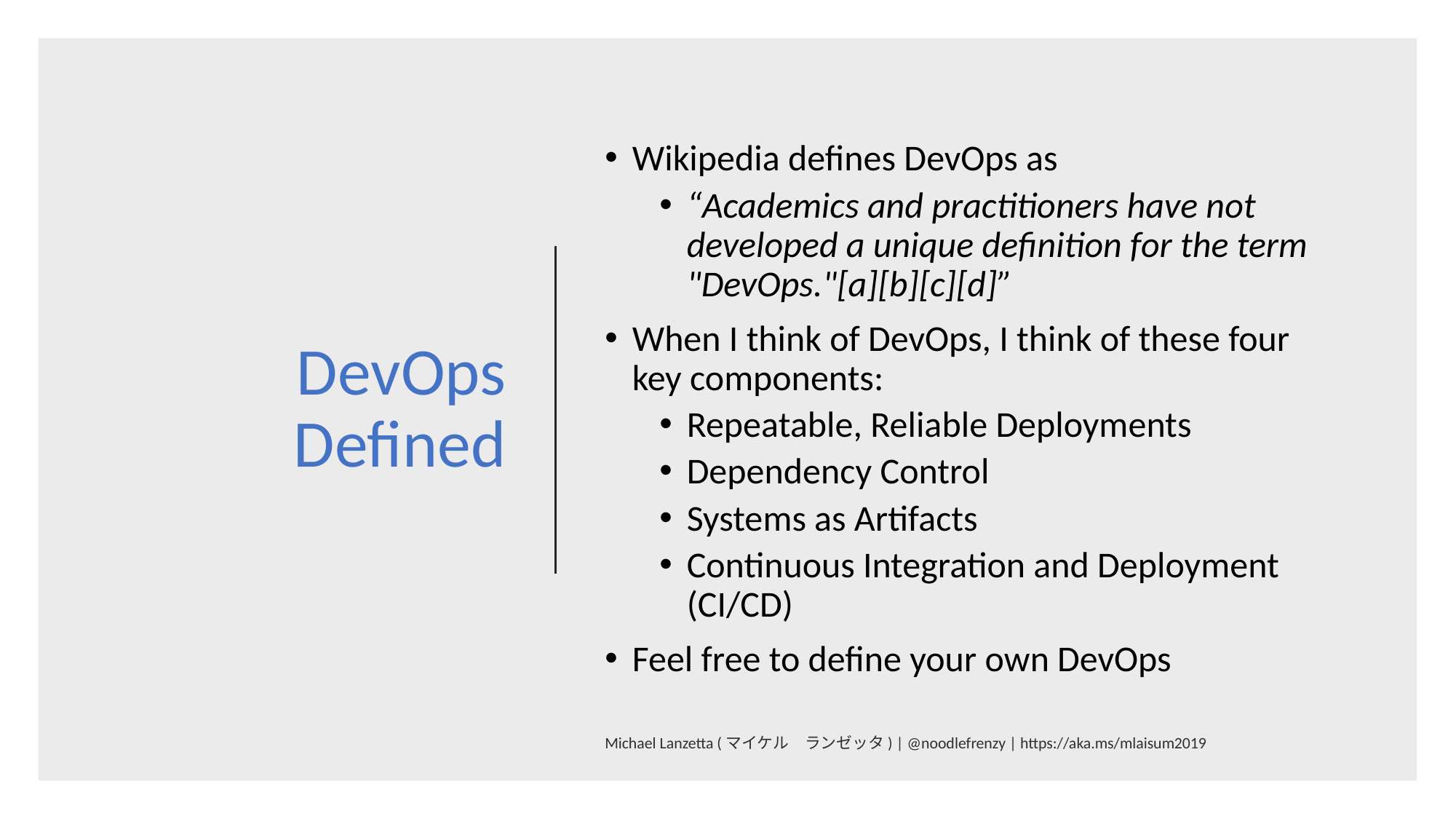

# DevOps Defined
Wikipedia defines DevOps as
“Academics and practitioners have not developed a unique definition for the term "DevOps."[a][b][c][d]”
When I think of DevOps, I think of these four key components:
Repeatable, Reliable Deployments
Dependency Control
Systems as Artifacts
Continuous Integration and Deployment (CI/CD)
Feel free to define your own DevOps
Michael Lanzetta (マイケル　ランゼッタ) | @noodlefrenzy | https://aka.ms/mlaisum2019